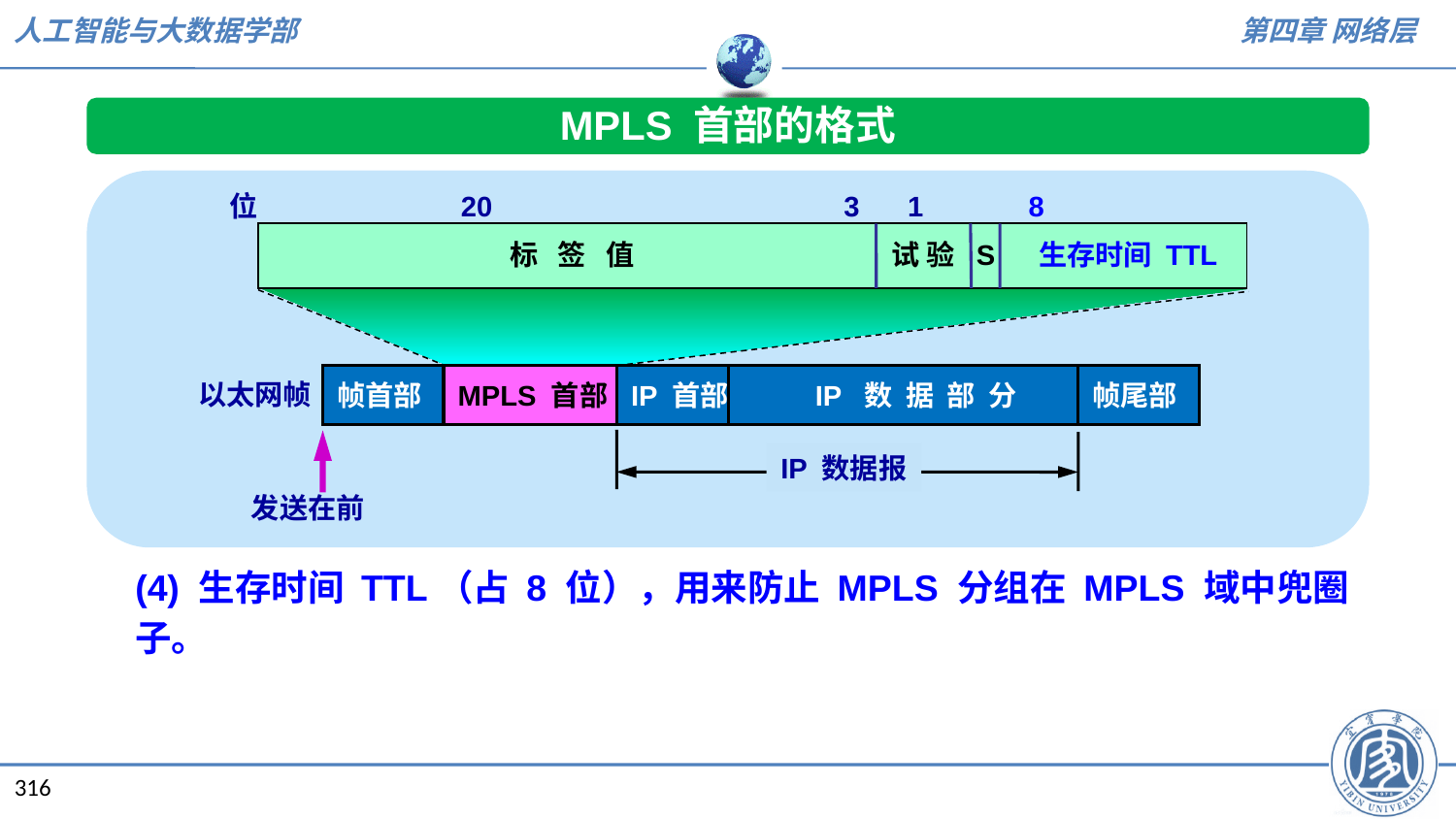

MPLS 首部的格式

位                              20                                            3      1             8

标   签   值
试 验
S
生存时间 TTL

帧首部
IP 首部
         IP  数  据  部  分
帧尾部
MPLS 首部
以太网帧

IP 数据报

发送在前
(4) 生存时间 TTL（占 8 位），用来防止 MPLS 分组在 MPLS 域中兜圈子。
316